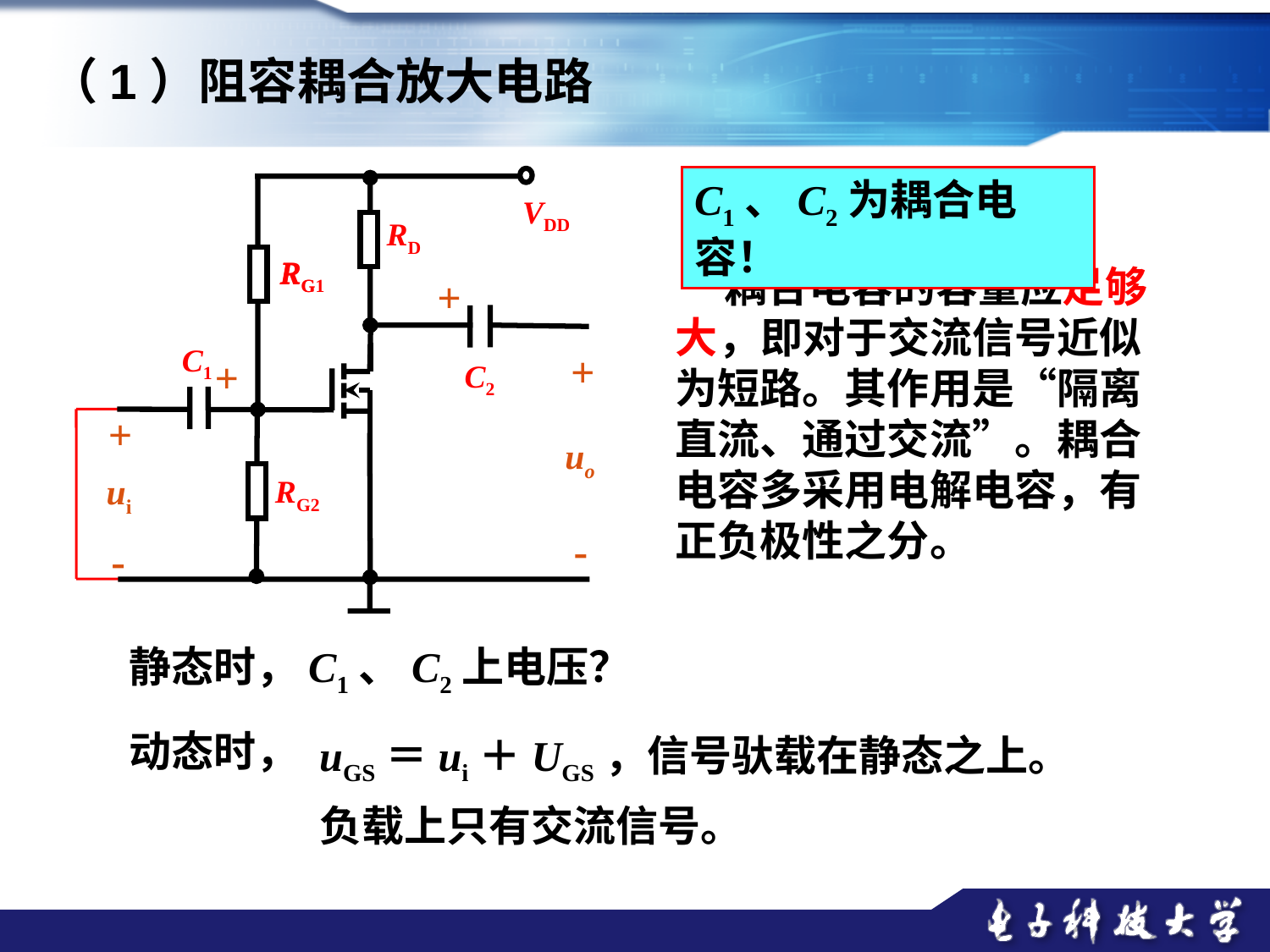

（1）阻容耦合放大电路
C1、C2为耦合电容！

VDD
RD
RG1
RG

C1

+
C2

+
ui
-

uo

RG2
-

    耦合电容的容量应足够大，即对于交流信号近似为短路。其作用是“隔离直流、通过交流”。耦合电容多采用电解电容，有正负极性之分。
+
+

静态时，C1、C2上电压？
uGS＝ui＋UGS，信号驮载在静态之上。
负载上只有交流信号。
动态时，